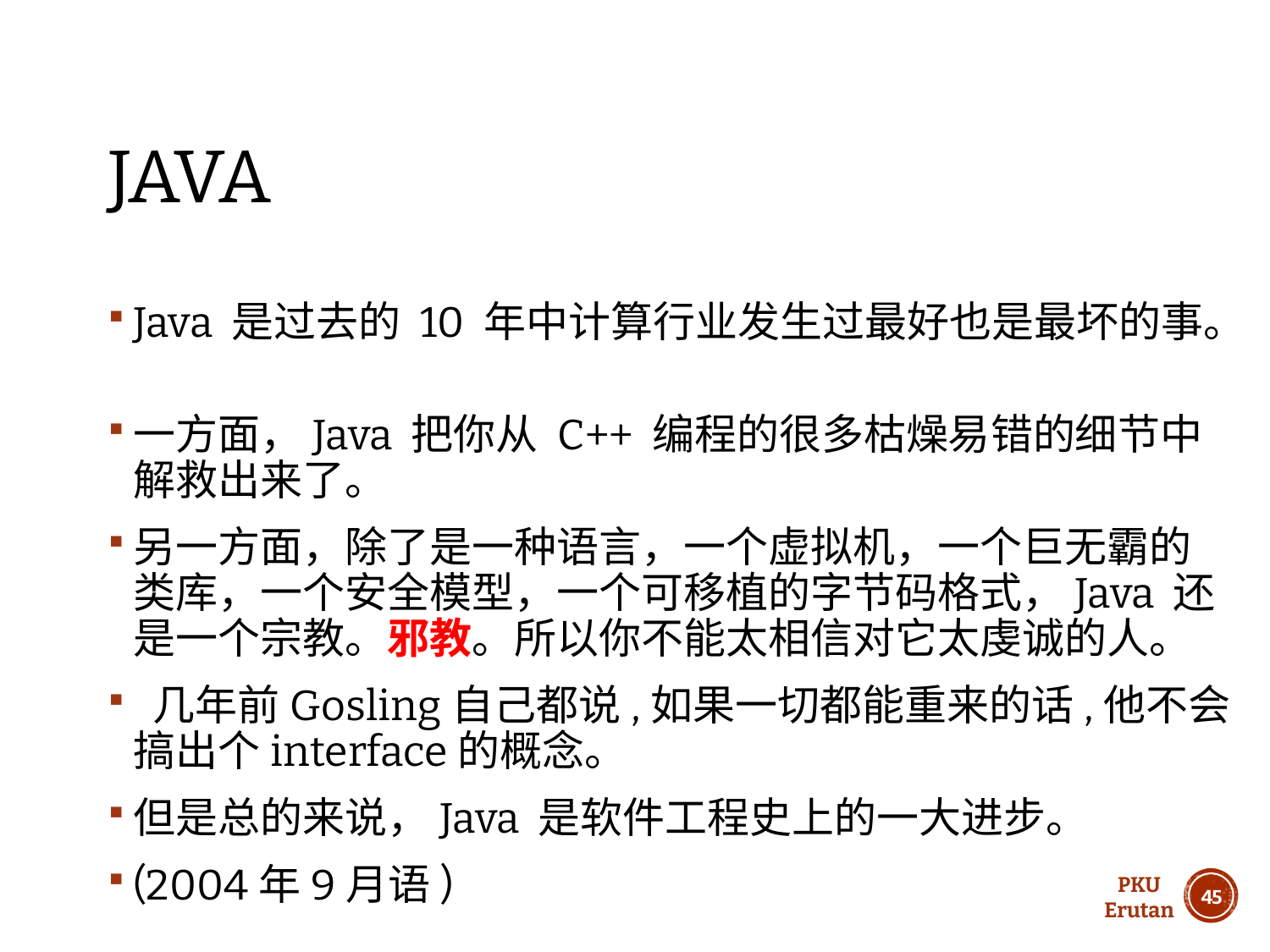

# Java
Java 是过去的 10 年中计算行业发生过最好也是最坏的事。
一方面，Java 把你从 C++ 编程的很多枯燥易错的细节中解救出来了。
另一方面，除了是一种语言，一个虚拟机，一个巨无霸的类库，一个安全模型，一个可移植的字节码格式，Java 还是一个宗教。邪教。所以你不能太相信对它太虔诚的人。
 几年前Gosling自己都说,如果一切都能重来的话,他不会搞出个interface的概念。
但是总的来说，Java 是软件工程史上的一大进步。
(2004年9月语)
PKU
Erutan
45